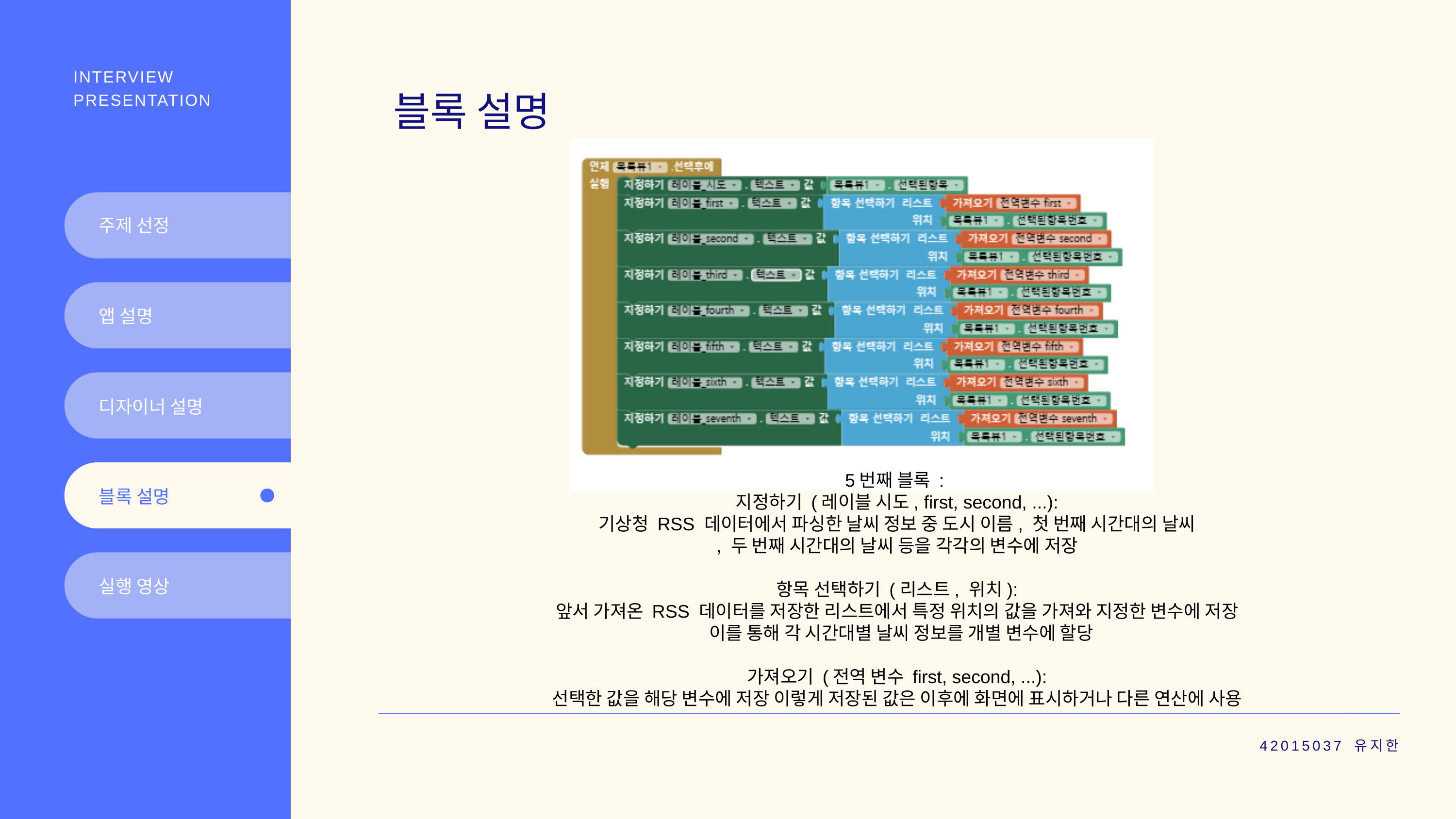

INTERVIEW PRESENTATION
블록 설명

주제 선정

앱 설명

디자이너 설명

5번째 블록 :
지정하기 (레이블 시도, first, second, ...):
기상청 RSS 데이터에서 파싱한 날씨 정보 중 도시 이름, 첫 번째 시간대의 날씨
, 두 번째 시간대의 날씨 등을 각각의 변수에 저장

항목 선택하기 (리스트, 위치):
앞서 가져온 RSS 데이터를 저장한 리스트에서 특정 위치의 값을 가져와 지정한 변수에 저장
 이를 통해 각 시간대별 날씨 정보를 개별 변수에 할당

가져오기 (전역 변수 first, second, ...):
선택한 값을 해당 변수에 저장 이렇게 저장된 값은 이후에 화면에 표시하거나 다른 연산에 사용
블록 설명

실행 영상

42015037 유지한